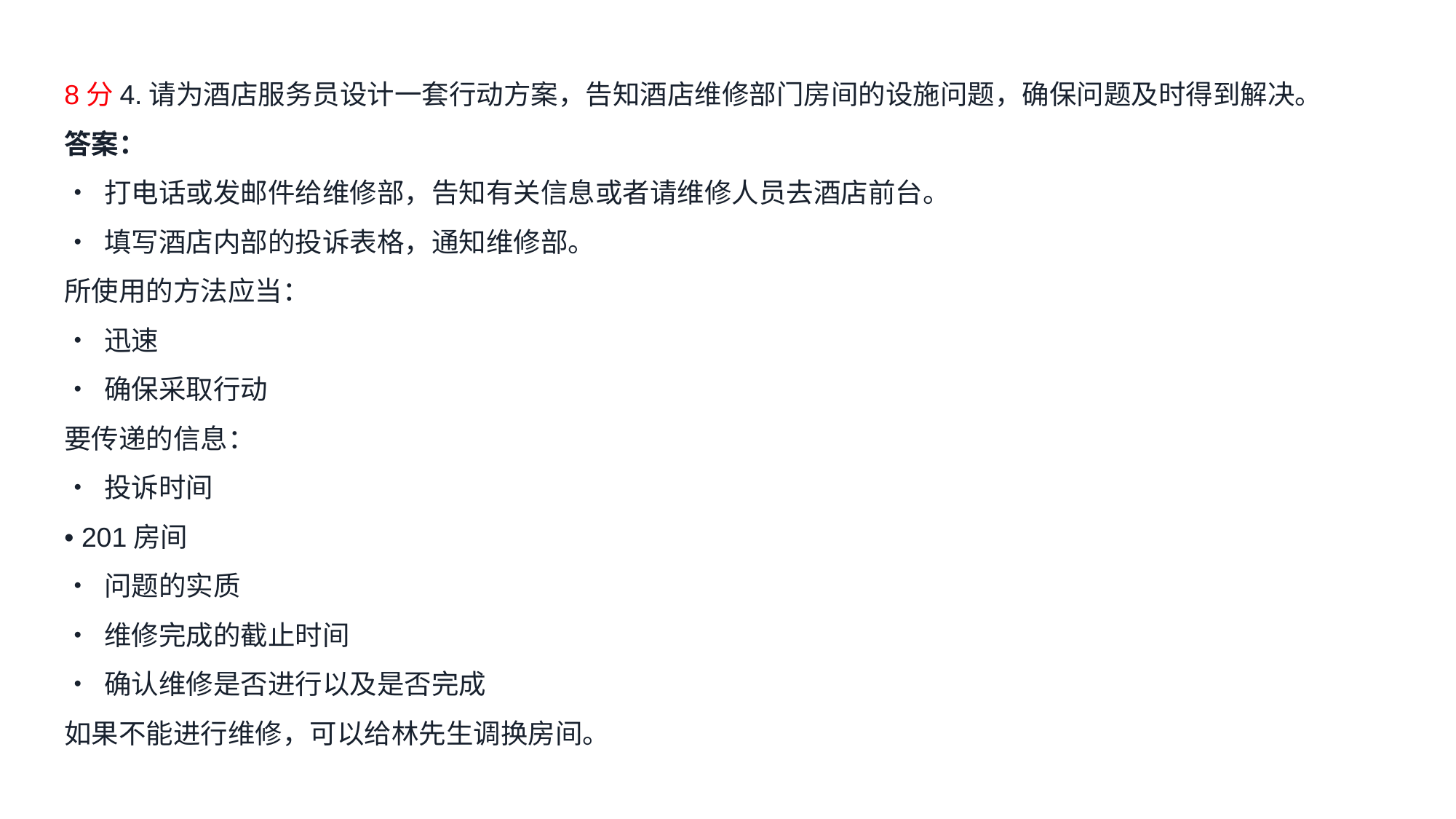

8分4.请为酒店服务员设计一套行动方案，告知酒店维修部门房间的设施问题，确保问题及时得到解决。
答案：
• 打电话或发邮件给维修部，告知有关信息或者请维修人员去酒店前台。
• 填写酒店内部的投诉表格，通知维修部。
所使用的方法应当：
• 迅速
• 确保采取行动
要传递的信息：
• 投诉时间
• 201房间
• 问题的实质
• 维修完成的截止时间
• 确认维修是否进行以及是否完成
如果不能进行维修，可以给林先生调换房间。